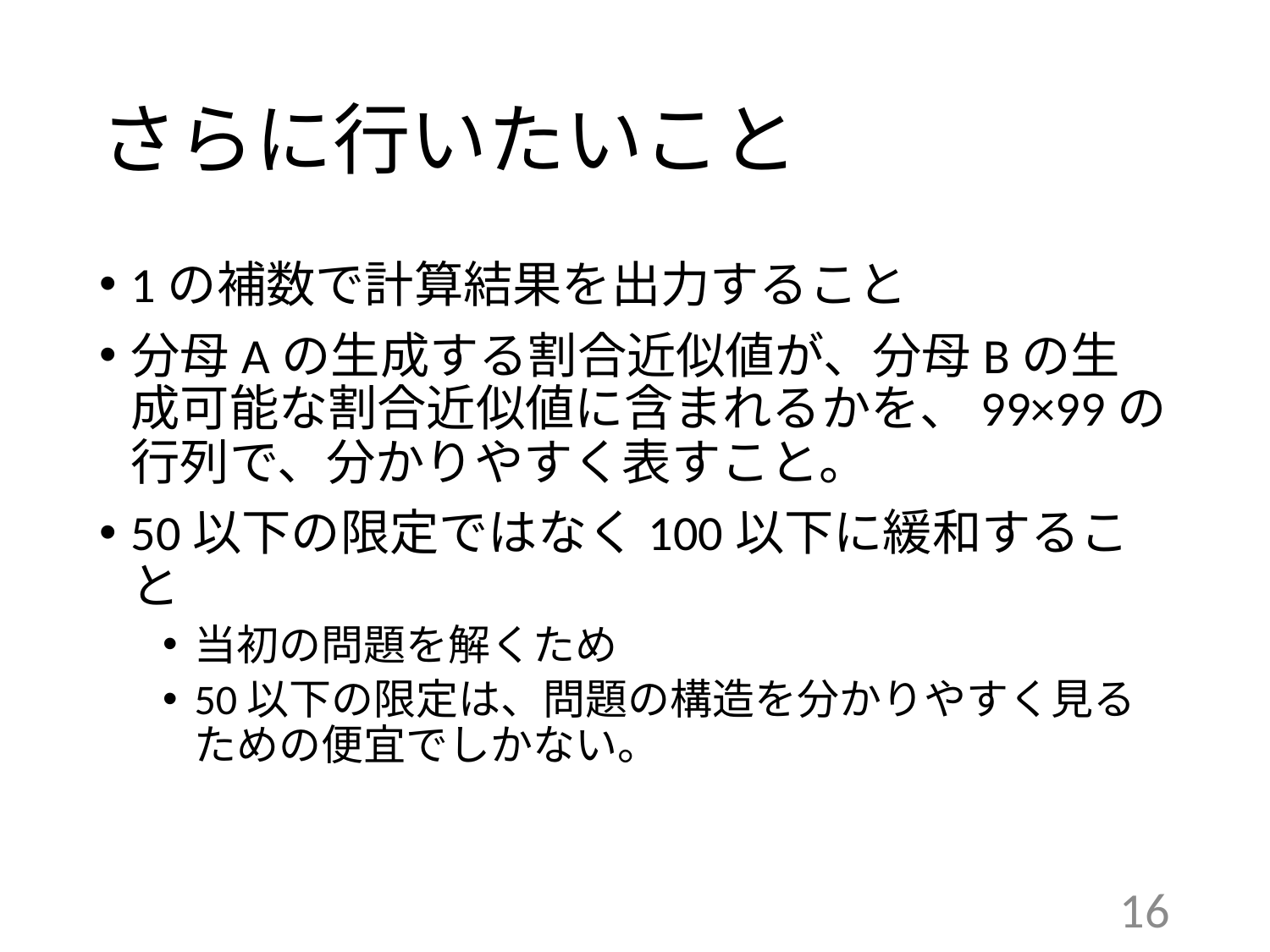

# さらに行いたいこと
1の補数で計算結果を出力すること
分母Aの生成する割合近似値が、分母Bの生成可能な割合近似値に含まれるかを、99×99の行列で、分かりやすく表すこと。
50以下の限定ではなく100以下に緩和すること
当初の問題を解くため
50以下の限定は、問題の構造を分かりやすく見るための便宜でしかない。
16